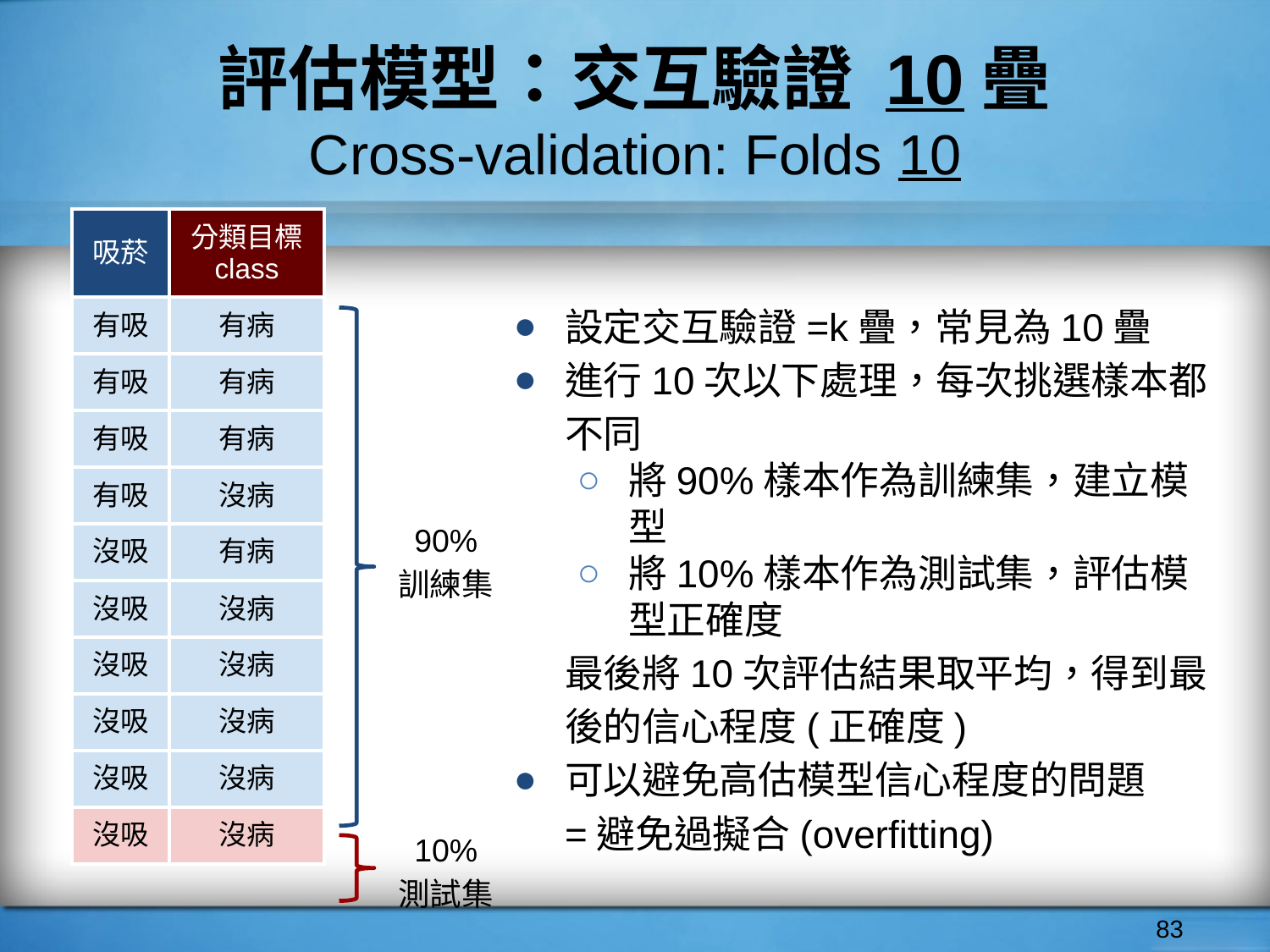

# 評估模型：交互驗證 10疊
Cross-validation: Folds 10
| 吸菸 | 分類目標 class |
| --- | --- |
| 有吸 | 有病 |
| 有吸 | 有病 |
| 有吸 | 有病 |
| 有吸 | 沒病 |
| 沒吸 | 有病 |
| 沒吸 | 沒病 |
| 沒吸 | 沒病 |
| 沒吸 | 沒病 |
| 沒吸 | 沒病 |
| 沒吸 | 沒病 |
設定交互驗證=k疊，常見為10疊
進行10次以下處理，每次挑選樣本都不同
將90%樣本作為訓練集，建立模型
將10%樣本作為測試集，評估模型正確度
最後將10次評估結果取平均，得到最後的信心程度(正確度)
可以避免高估模型信心程度的問題
=避免過擬合(overfitting)

90%
訓練集

10%
測試集
83